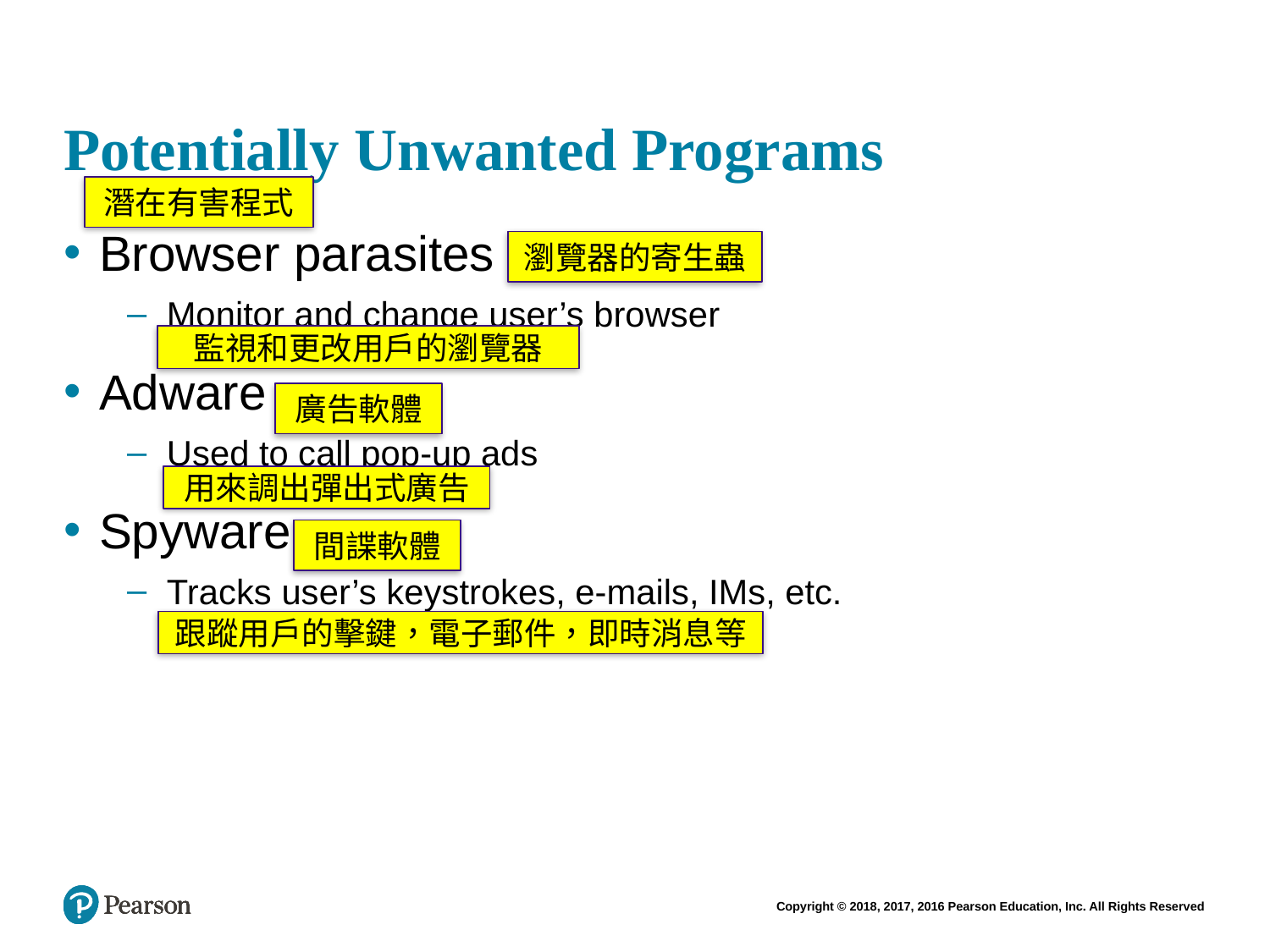

# Potentially Unwanted Programs
潛在有害程式
Browser parasites
Monitor and change user’s browser
Adware
Used to call pop-up ads
Spyware
Tracks user’s keystrokes, e-mails, IMs, etc.
瀏覽器的寄生蟲
監視和更改用戶的瀏覽器
廣告軟體
用來調出彈出式廣告
間諜軟體
跟蹤用戶的擊鍵，電子郵件，即時消息等